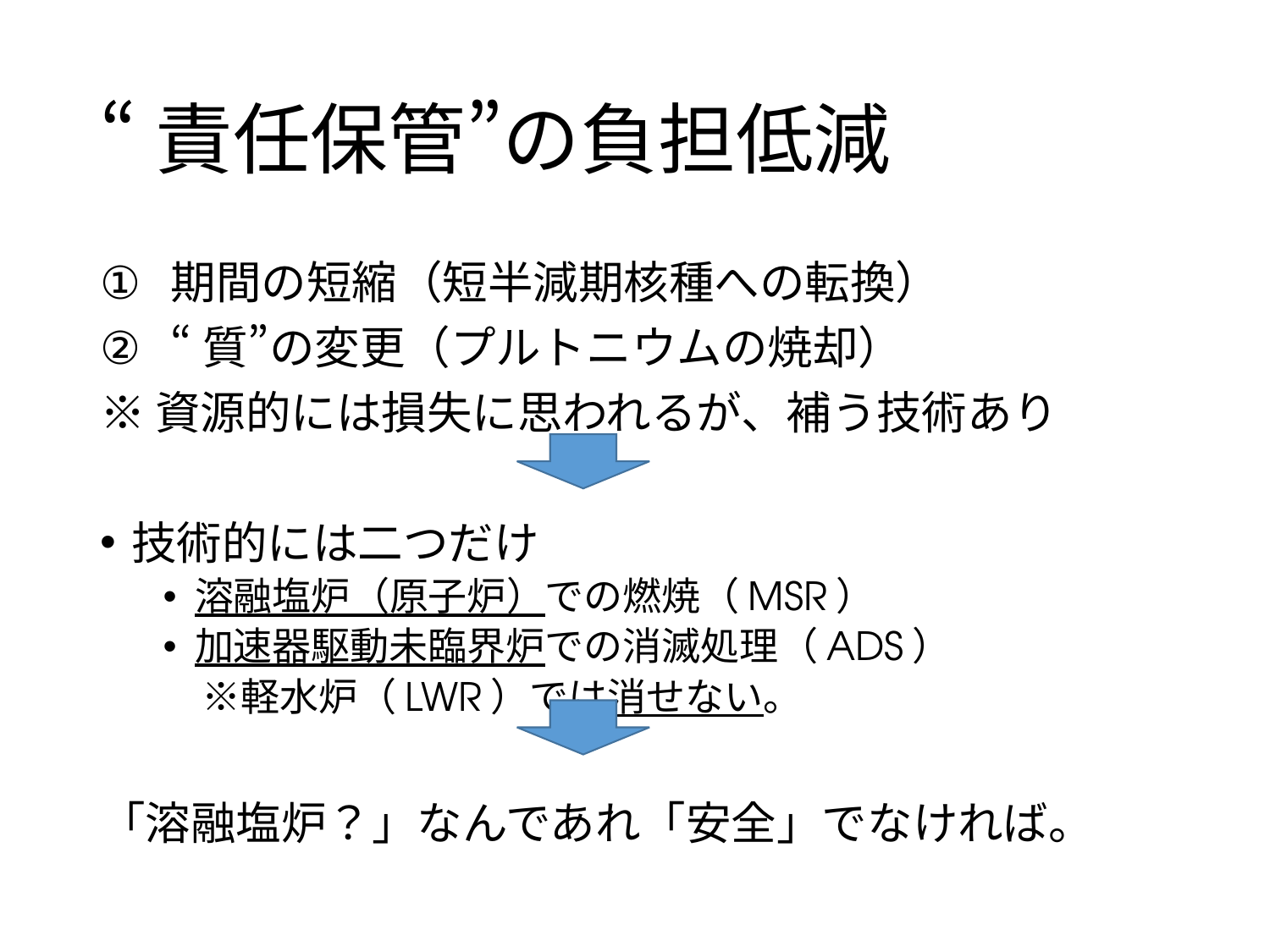

# “責任保管”の負担低減
期間の短縮（短半減期核種への転換）
“質”の変更（プルトニウムの焼却）
※資源的には損失に思われるが、補う技術あり

技術的には二つだけ
溶融塩炉（原子炉）での燃焼（MSR）
加速器駆動未臨界炉での消滅処理（ADS）
　※軽水炉（LWR）では消せない。

「溶融塩炉？」なんであれ「安全」でなければ。